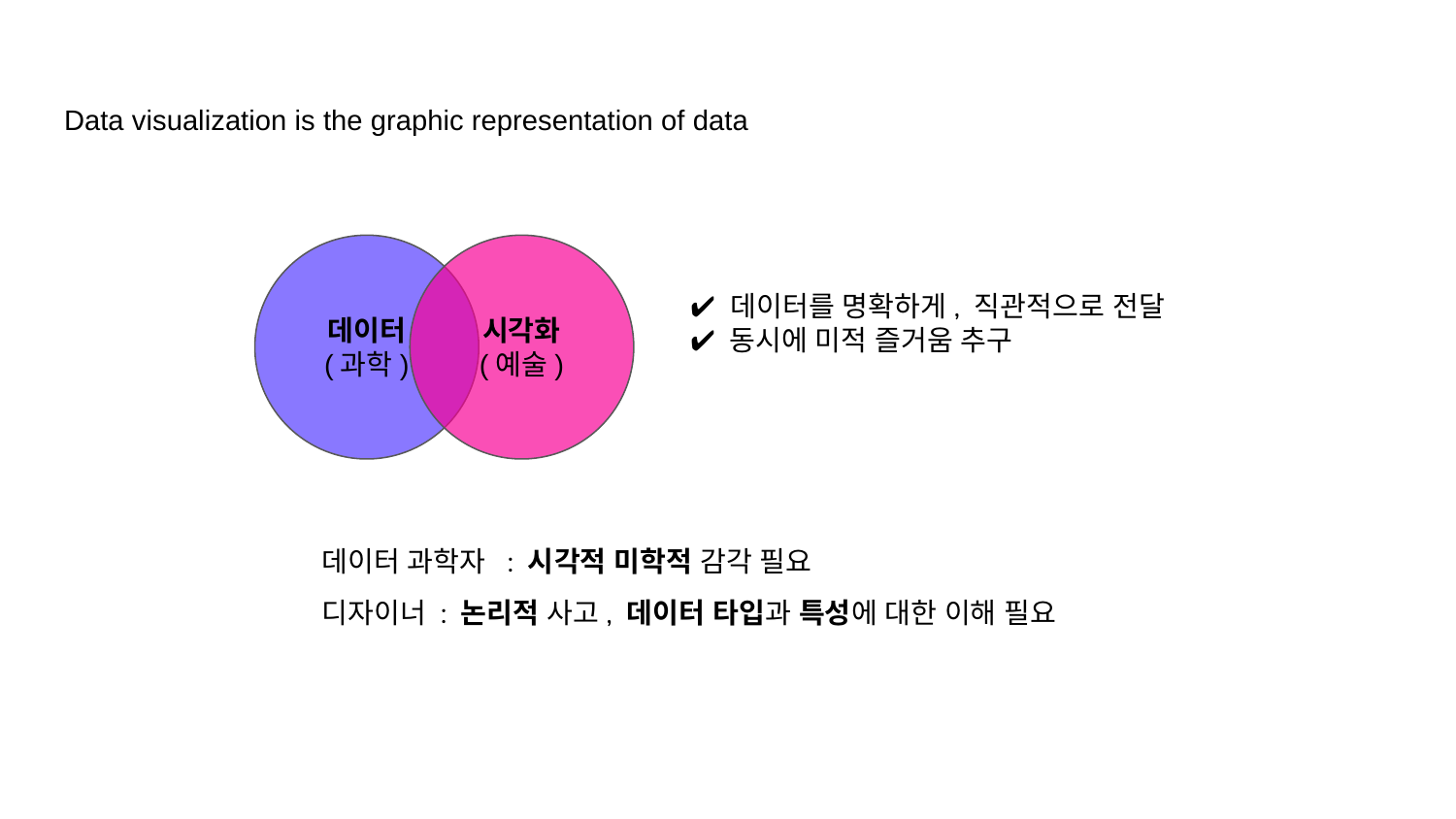

# Data visualization is the graphic representation of data
데이터
(과학)
시각화
(예술)
✔ 데이터를 명확하게, 직관적으로 전달
✔ 동시에 미적 즐거움 추구
데이터 과학자  : 시각적 미학적 감각 필요
디자이너 : 논리적 사고, 데이터 타입과 특성에 대한 이해 필요